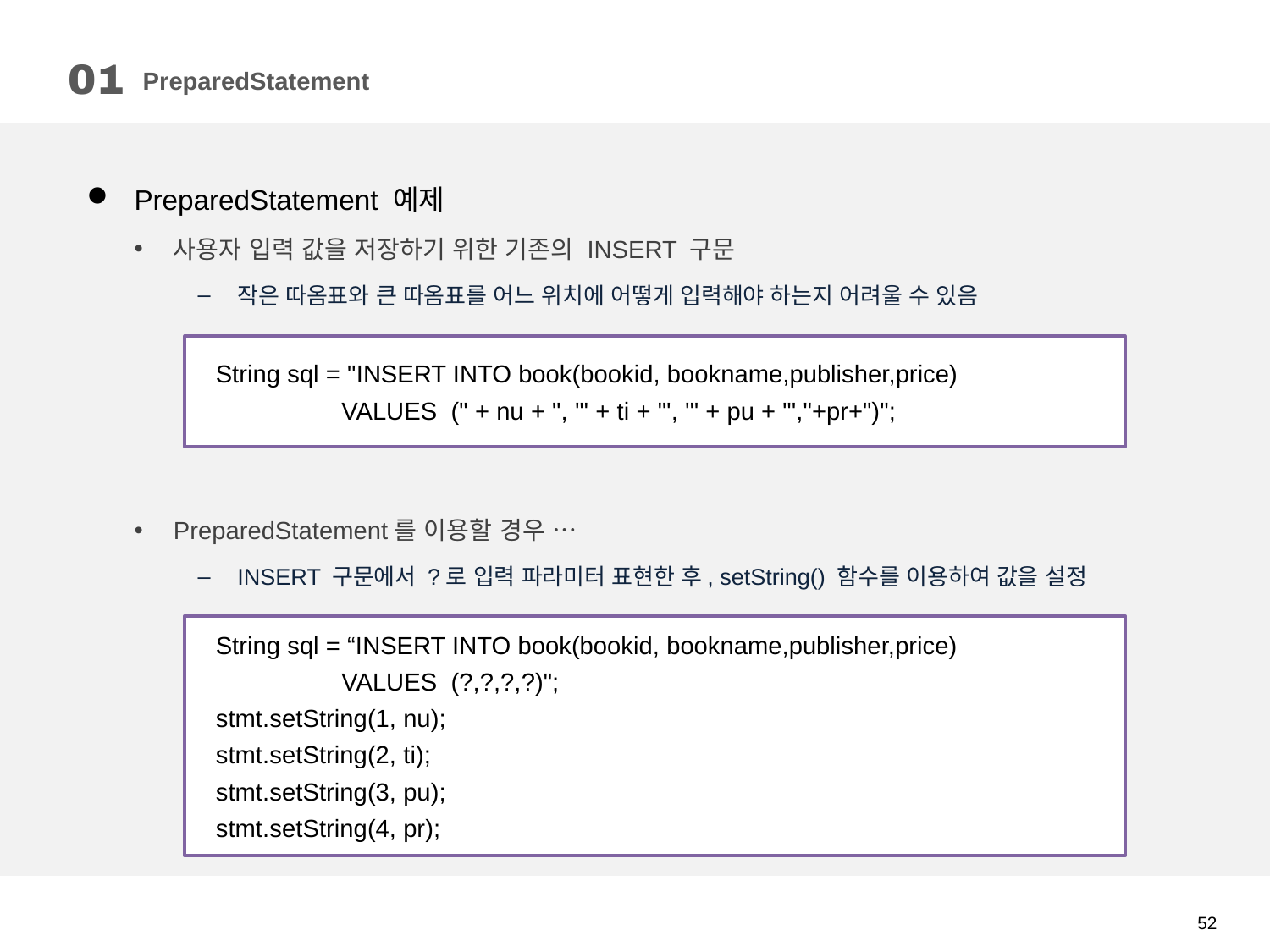

01
PreparedStatement
PreparedStatement 예제
사용자 입력 값을 저장하기 위한 기존의 INSERT 구문
작은 따옴표와 큰 따옴표를 어느 위치에 어떻게 입력해야 하는지 어려울 수 있음

PreparedStatement를 이용할 경우 …
INSERT 구문에서 ?로 입력 파라미터 표현한 후, setString() 함수를 이용하여 값을 설정

String sql = "INSERT INTO book(bookid, bookname,publisher,price)
                  VALUES  (" + nu + ", '" + ti + "', '" + pu + "',"+pr+")";
String sql = “INSERT INTO book(bookid, bookname,publisher,price)
                  VALUES  (?,?,?,?)";
stmt.setString(1, nu);
stmt.setString(2, ti);
stmt.setString(3, pu);
stmt.setString(4, pr);
52